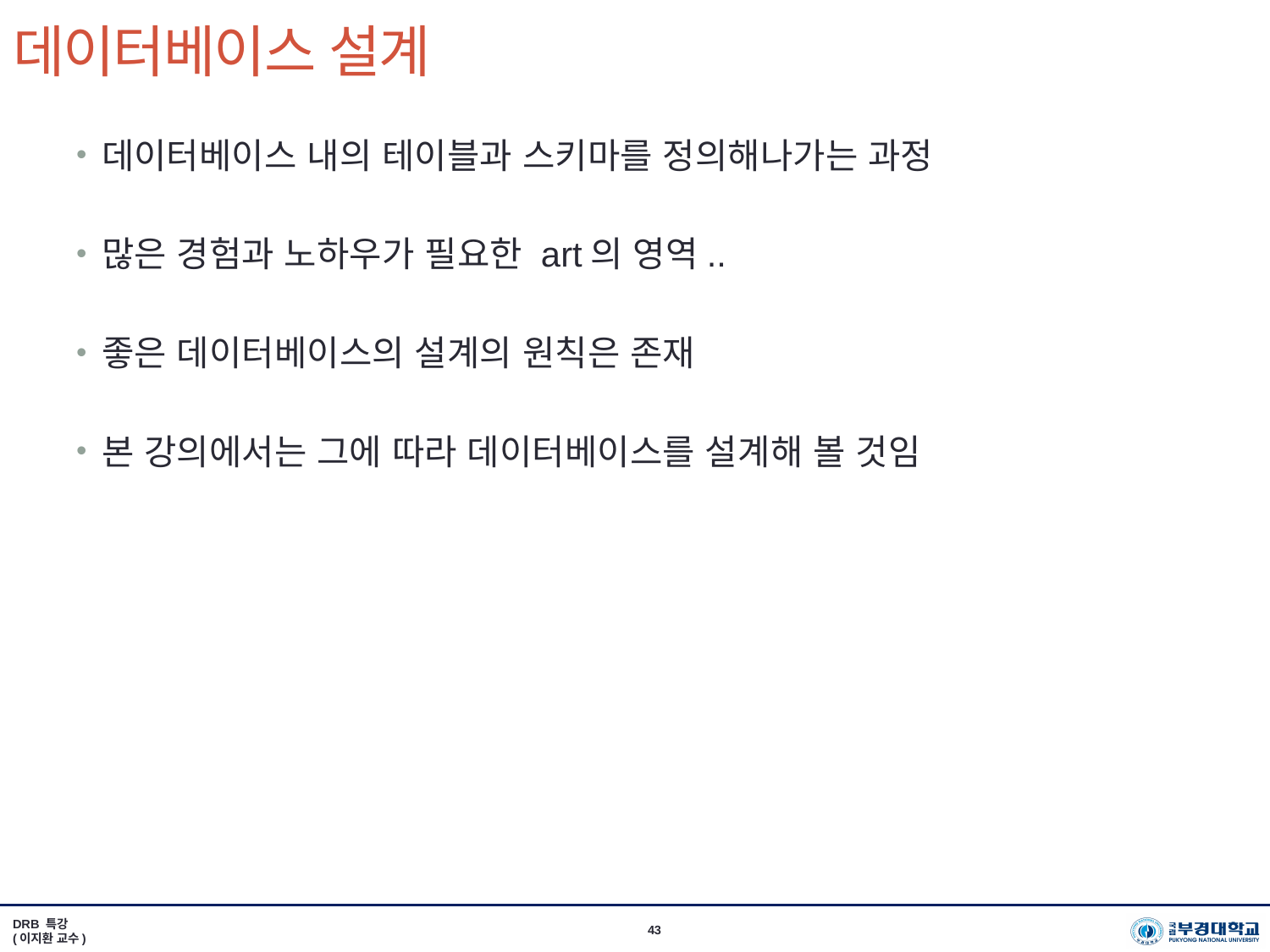

# 데이터베이스 설계
데이터베이스 내의 테이블과 스키마를 정의해나가는 과정

많은 경험과 노하우가 필요한 art의 영역..

좋은 데이터베이스의 설계의 원칙은 존재

본 강의에서는 그에 따라 데이터베이스를 설계해 볼 것임

DRB 특강
(이지환 교수)